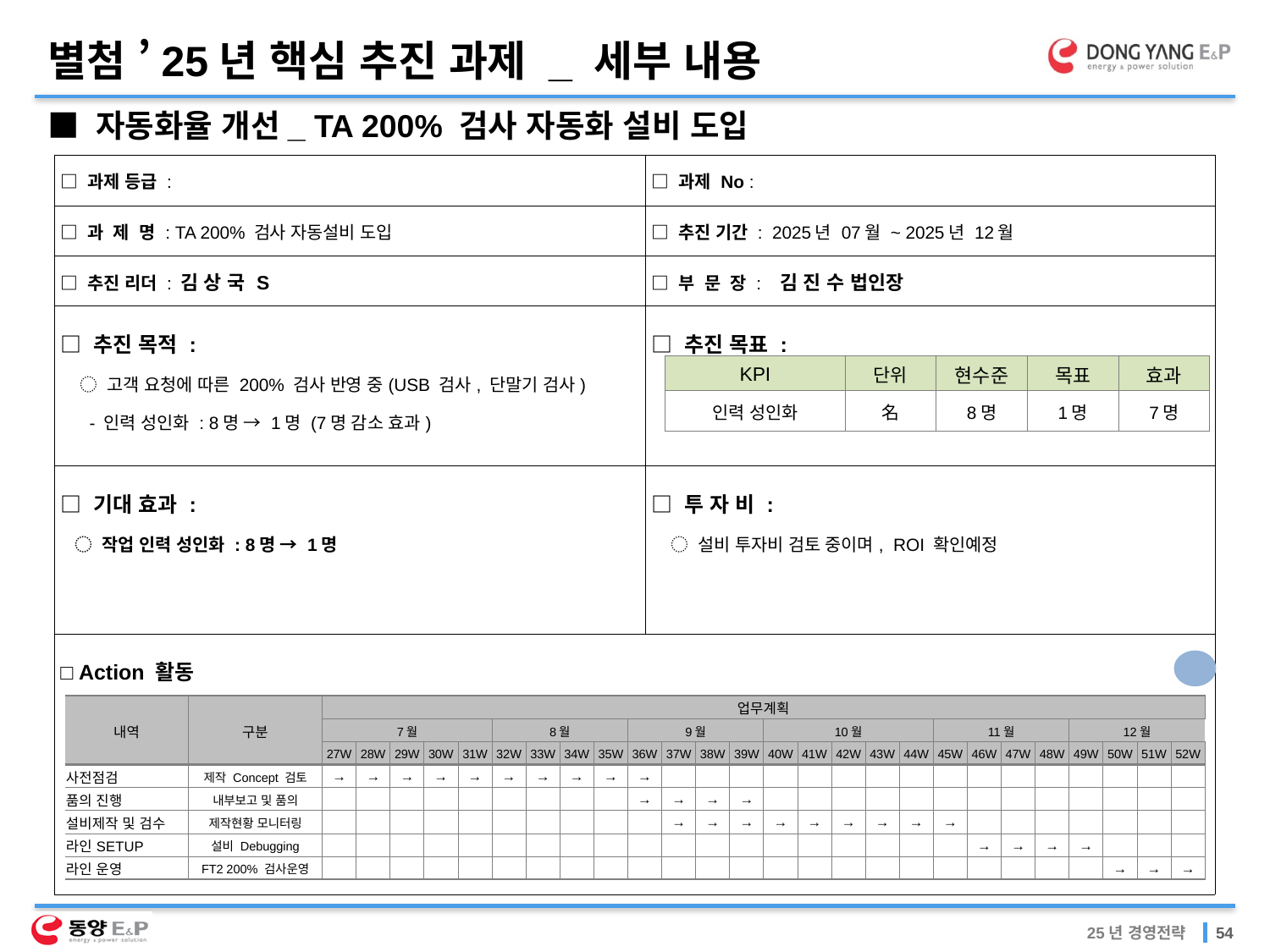

별첨 ’25년 핵심 추진 과제 _ 세부 내용
■ 자동화율 개선_ TA 200% 검사 자동화 설비 도입
| □ 과제 등급 : | □ 과제 No : |
| --- | --- |
| □ 과 제 명 : TA 200% 검사 자동설비 도입 | □ 추진 기간 : 2025년 07월 ~ 2025년 12월 |
| □ 추진 리더 : 김 상 국 S | □ 부 문 장 : 김 진 수 법인장 |
| □ 추진 목적 : ◌ 고객 요청에 따른 200% 검사 반영 중(USB 검사, 단말기 검사) - 인력 성인화 : 8명 → 1명 (7명 감소 효과) | □ 추진 목표 : |
| □ 기대 효과 : ◌ 작업 인력 성인화 : 8명 → 1명 | □ 투 자 비 : ◌ 설비 투자비 검토 중이며, ROI 확인예정 |
| □ Action 활동 |  |
| KPI | 단위 | 현수준 | 목표 | 효과 |
| --- | --- | --- | --- | --- |
| 인력 성인화 | 名 | 8명 | 1명 | 7명 |

| 내역 | 구분 | 업무계획 |  |  |  |  |  |  |  |  |  |  |  |  |  |  |  |  |  |  |  |  |  |  |  |  |  |
| --- | --- | --- | --- | --- | --- | --- | --- | --- | --- | --- | --- | --- | --- | --- | --- | --- | --- | --- | --- | --- | --- | --- | --- | --- | --- | --- | --- |
|  |  | 7월 |  |  |  |  | 8월 |  |  |  | 9월 |  |  |  | 10월 |  |  |  |  | 11월 |  |  |  | 12월 |  |  |  |
|  |  | 27W | 28W | 29W | 30W | 31W | 32W | 33W | 34W | 35W | 36W | 37W | 38W | 39W | 40W | 41W | 42W | 43W | 44W | 45W | 46W | 47W | 48W | 49W | 50W | 51W | 52W |
| 사전점검 | 제작 Concept 검토 | → | → | → | → | → | → | → | → | → | → |  |  |  |  |  |  |  |  |  |  |  |  |  |  |  |  |
| 품의 진행 | 내부보고 및 품의 |  |  |  |  |  |  |  |  |  | → | → | → | → |  |  |  |  |  |  |  |  |  |  |  |  |  |
| 설비제작 및 검수 | 제작현황 모니터링 |  |  |  |  |  |  |  |  |  |  | → | → | → | → | → | → | → | → | → |  |  |  |  |  |  |  |
| 라인SETUP | 설비 Debugging |  |  |  |  |  |  |  |  |  |  |  |  |  |  |  |  |  |  |  | → | → | → | → |  |  |  |
| 라인 운영 | FT2 200% 검사운영 |  |  |  |  |  |  |  |  |  |  |  |  |  |  |  |  |  |  |  |  |  |  |  | → | → | → |